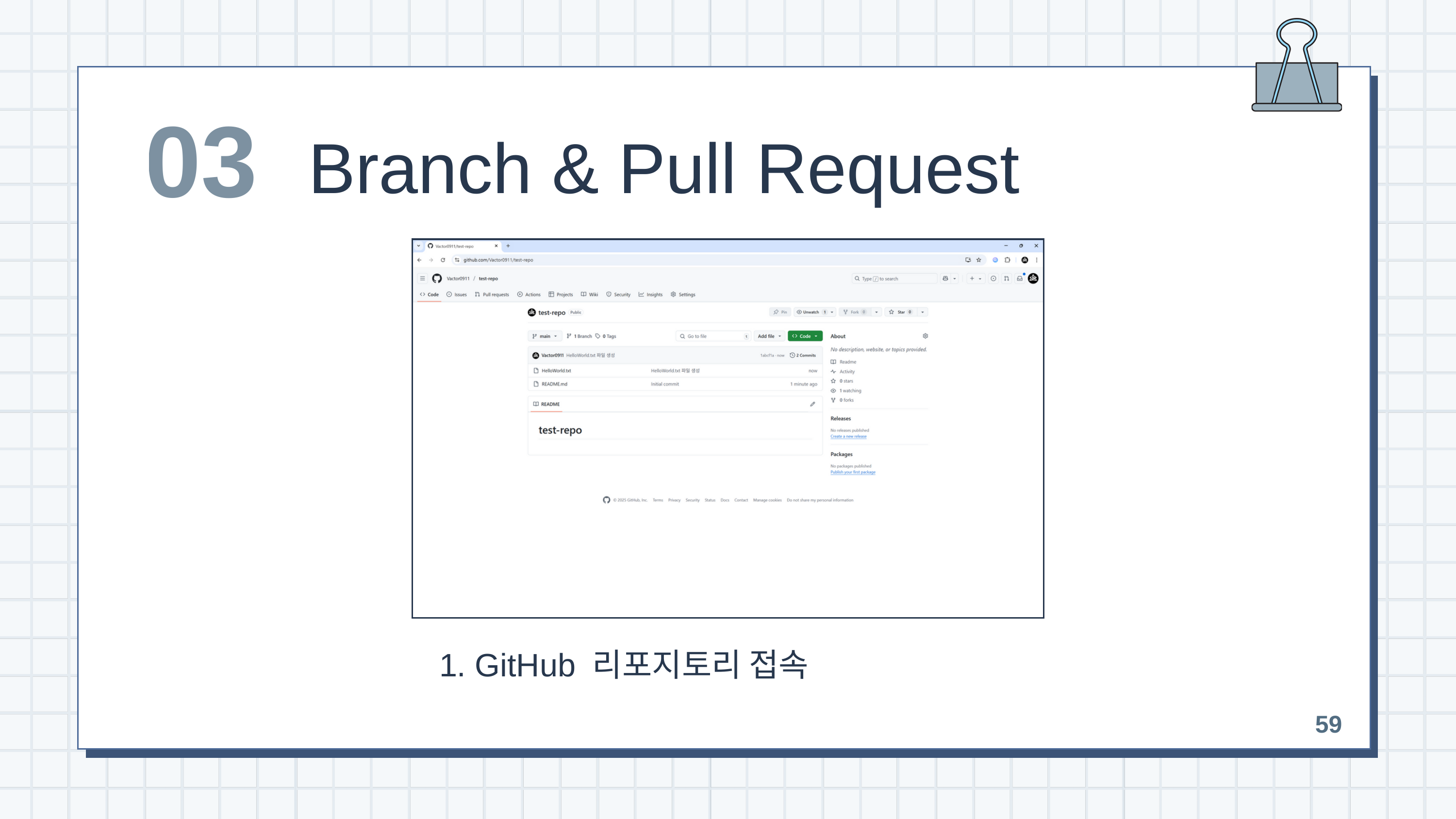

03
Branch & Pull Request

   1. GitHub 리포지토리 접속
59